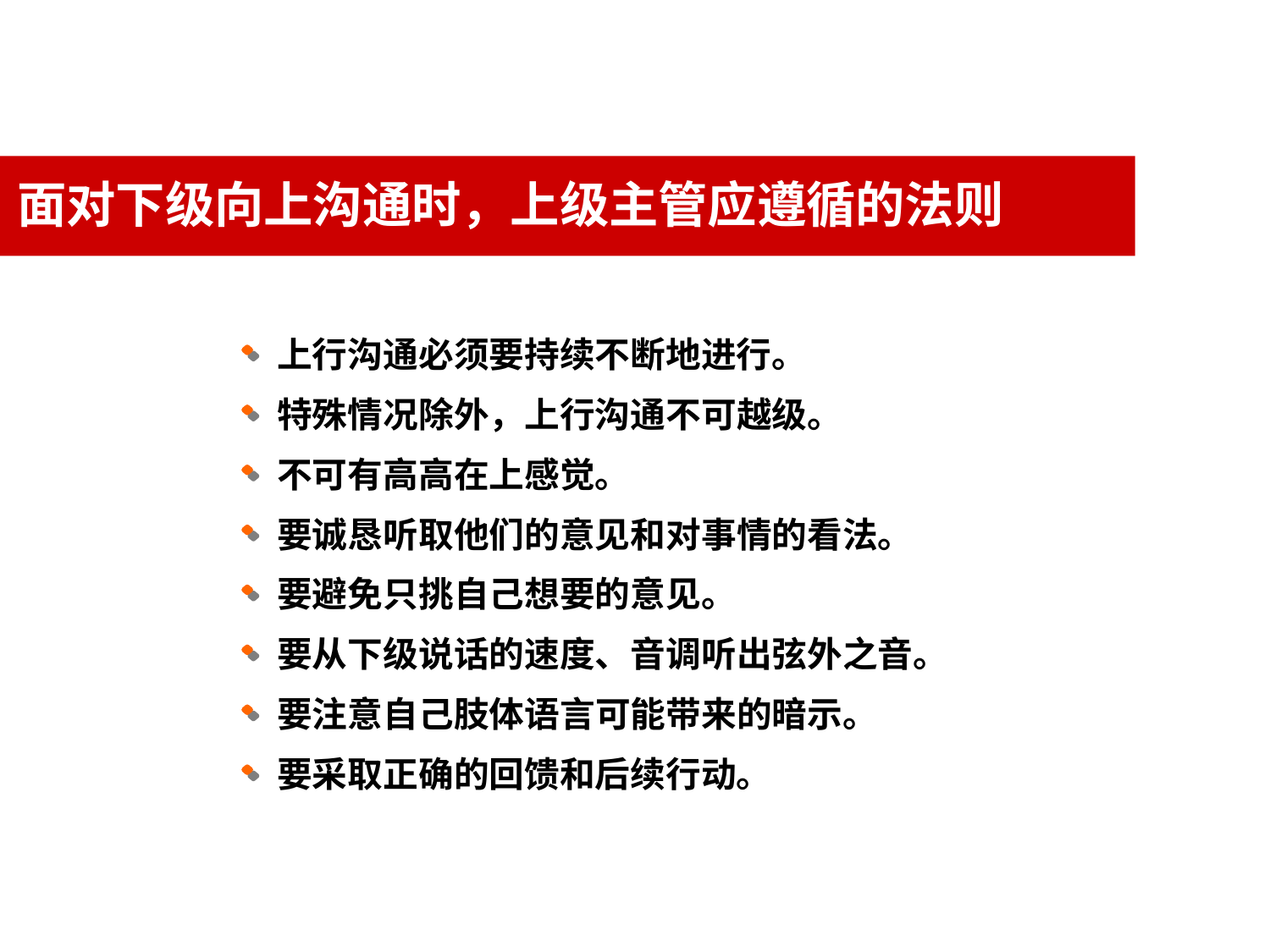

面对下级向上沟通时，上级主管应遵循的法则

上行沟通必须要持续不断地进行。
特殊情况除外，上行沟通不可越级。
不可有高高在上感觉。
要诚恳听取他们的意见和对事情的看法。
要避免只挑自己想要的意见。
要从下级说话的速度、音调听出弦外之音。
要注意自己肢体语言可能带来的暗示。
要采取正确的回馈和后续行动。